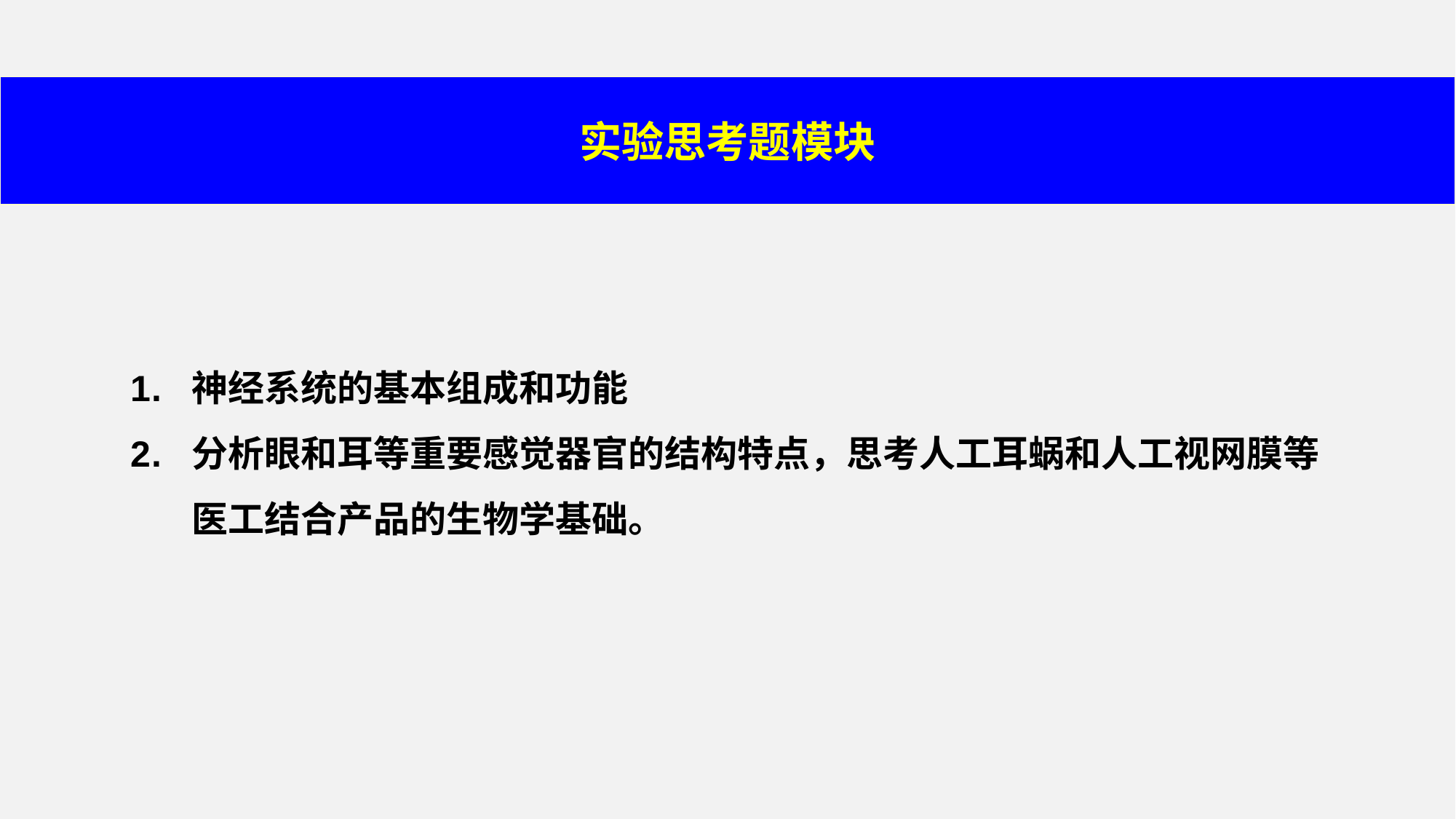

实验思考题模块
神经系统的基本组成和功能
分析眼和耳等重要感觉器官的结构特点，思考人工耳蜗和人工视网膜等医工结合产品的生物学基础。